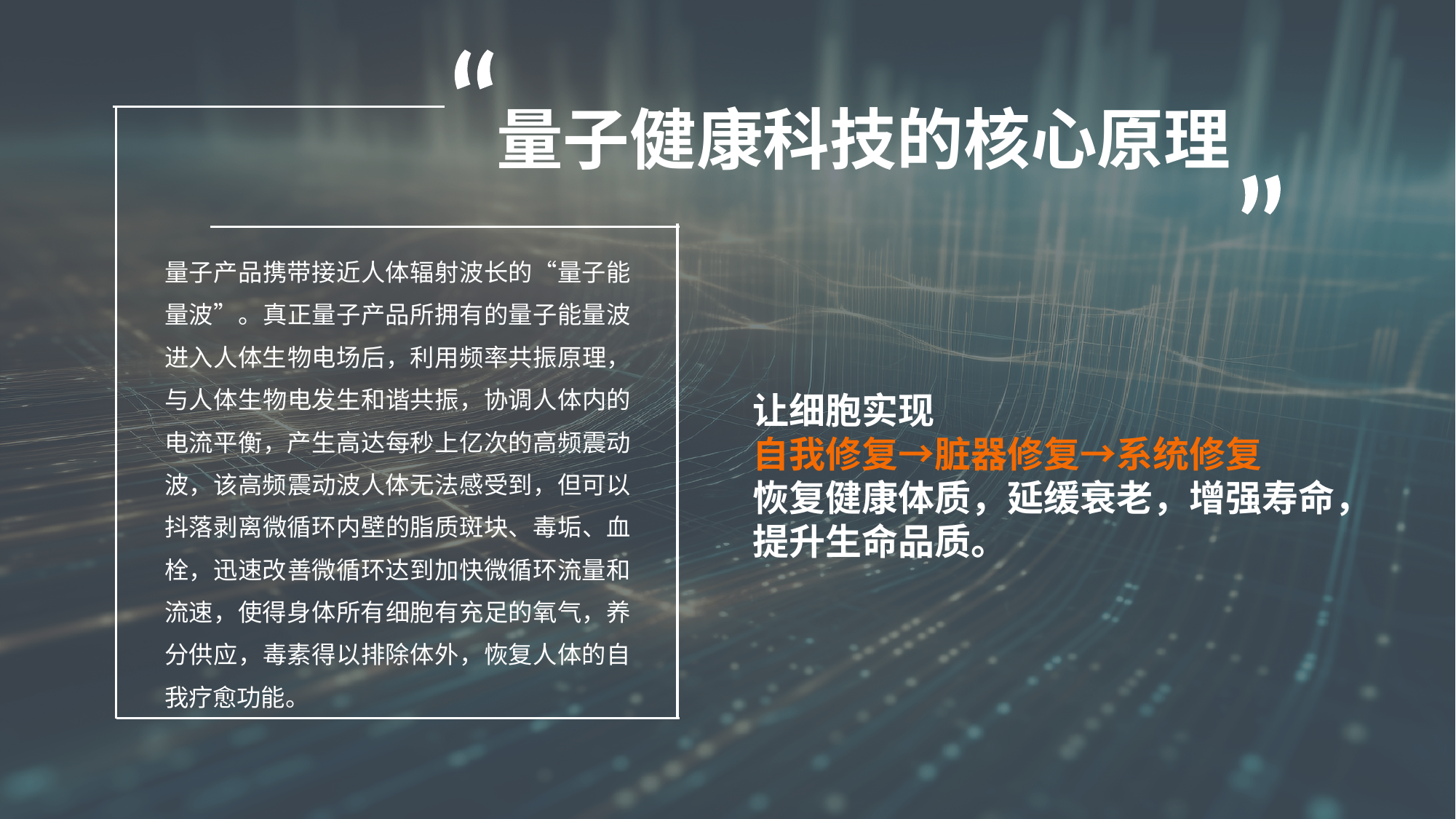

量子健康科技的核心原理

量子产品携带接近人体辐射波长的“量子能量波”。真正量子产品所拥有的量子能量波进入人体生物电场后，利用频率共振原理，与人体生物电发生和谐共振，协调人体内的电流平衡，产生高达每秒上亿次的高频震动波，该高频震动波人体无法感受到，但可以抖落剥离微循环内壁的脂质斑块、毒垢、血栓，迅速改善微循环达到加快微循环流量和流速，使得身体所有细胞有充足的氧气，养分供应，毒素得以排除体外，恢复人体的自我疗愈功能。
让细胞实现
自我修复→脏器修复→系统修复
恢复健康体质，延缓衰老，增强寿命，提升生命品质。